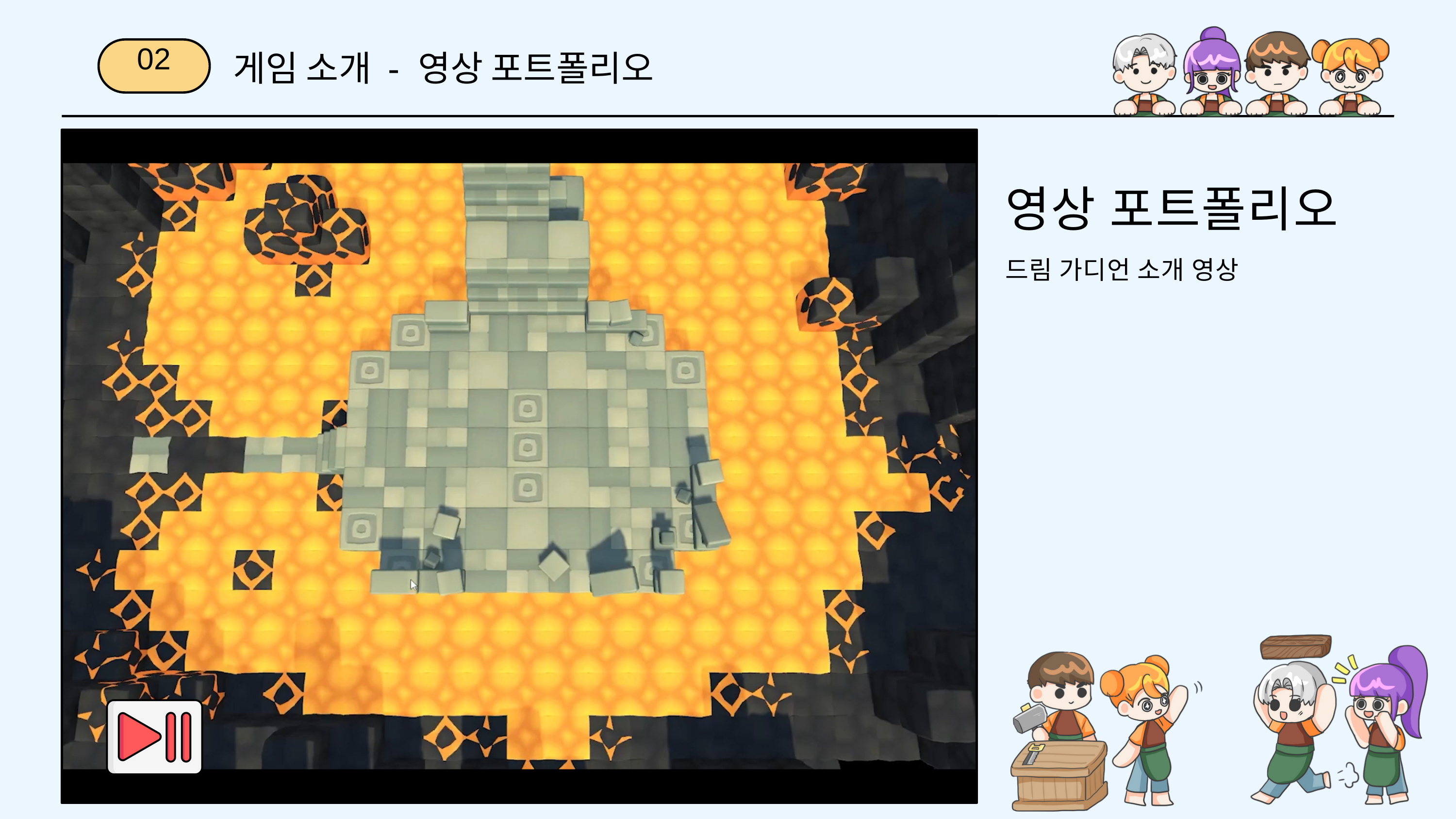

게임 소개 - 영상 포트폴리오

02

영상 포트폴리오
드림 가디언 소개 영상